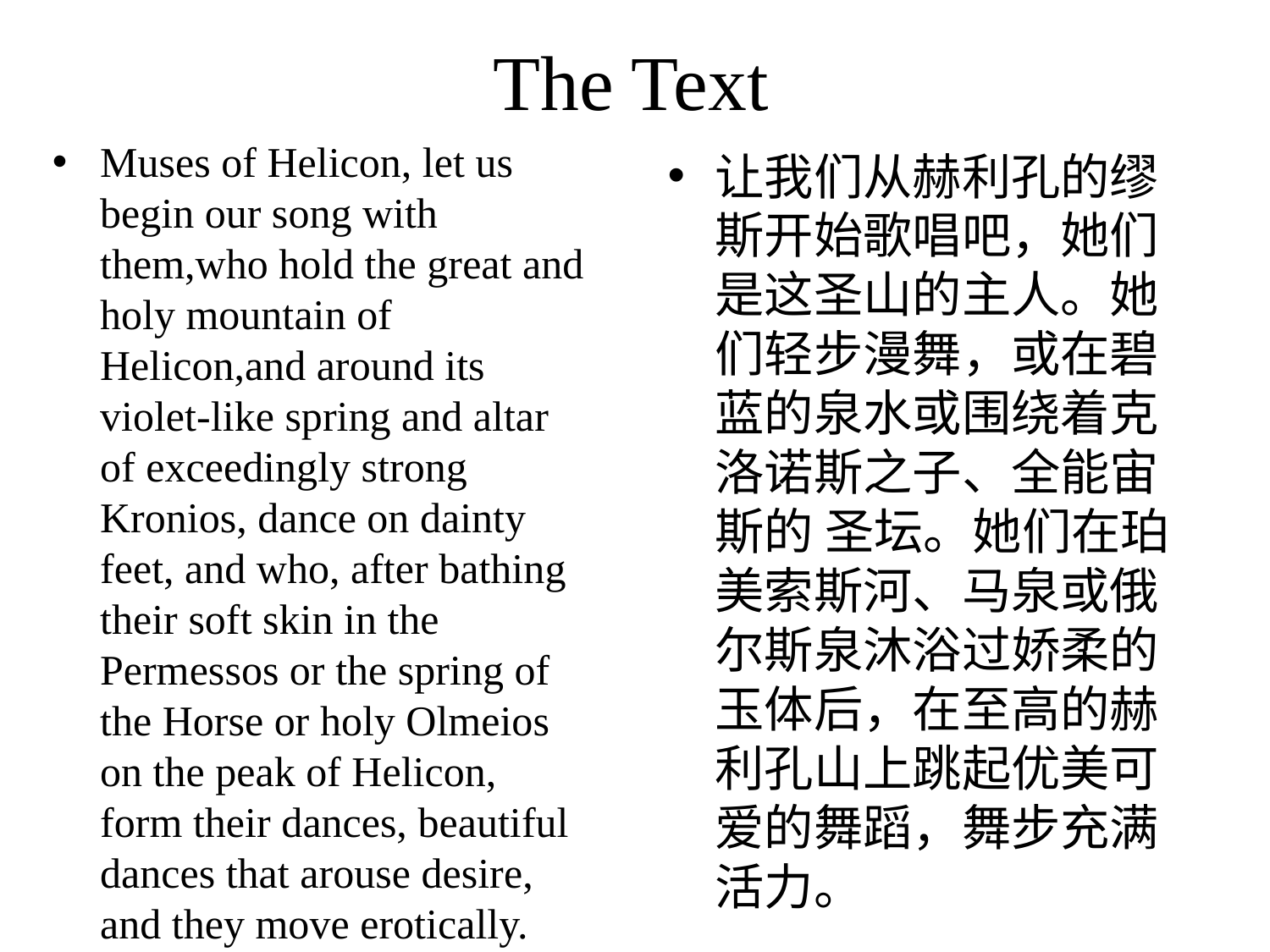

# The Text
Muses of Helicon, let us begin our song with them,who hold the great and holy mountain of Helicon,and around its violet-like spring and altar of exceedingly strong Kronios, dance on dainty feet, and who, after bathing their soft skin in the Permessos or the spring of the Horse or holy Olmeios on the peak of Helicon, form their dances, beautiful dances that arouse desire, and they move erotically.
让我们从赫利孔的缪斯开始歌唱吧，她们是这圣⼭的主⼈。她们轻步漫舞，或在碧蓝的泉⽔或围绕着克洛诺斯之⼦、全能宙斯的 圣坛。她们在珀美索斯河、马泉或俄尔斯泉沐浴过娇柔的⽟体后，在⾄⾼的赫利孔⼭上跳起优美可爱的舞蹈，舞步充满活⼒。